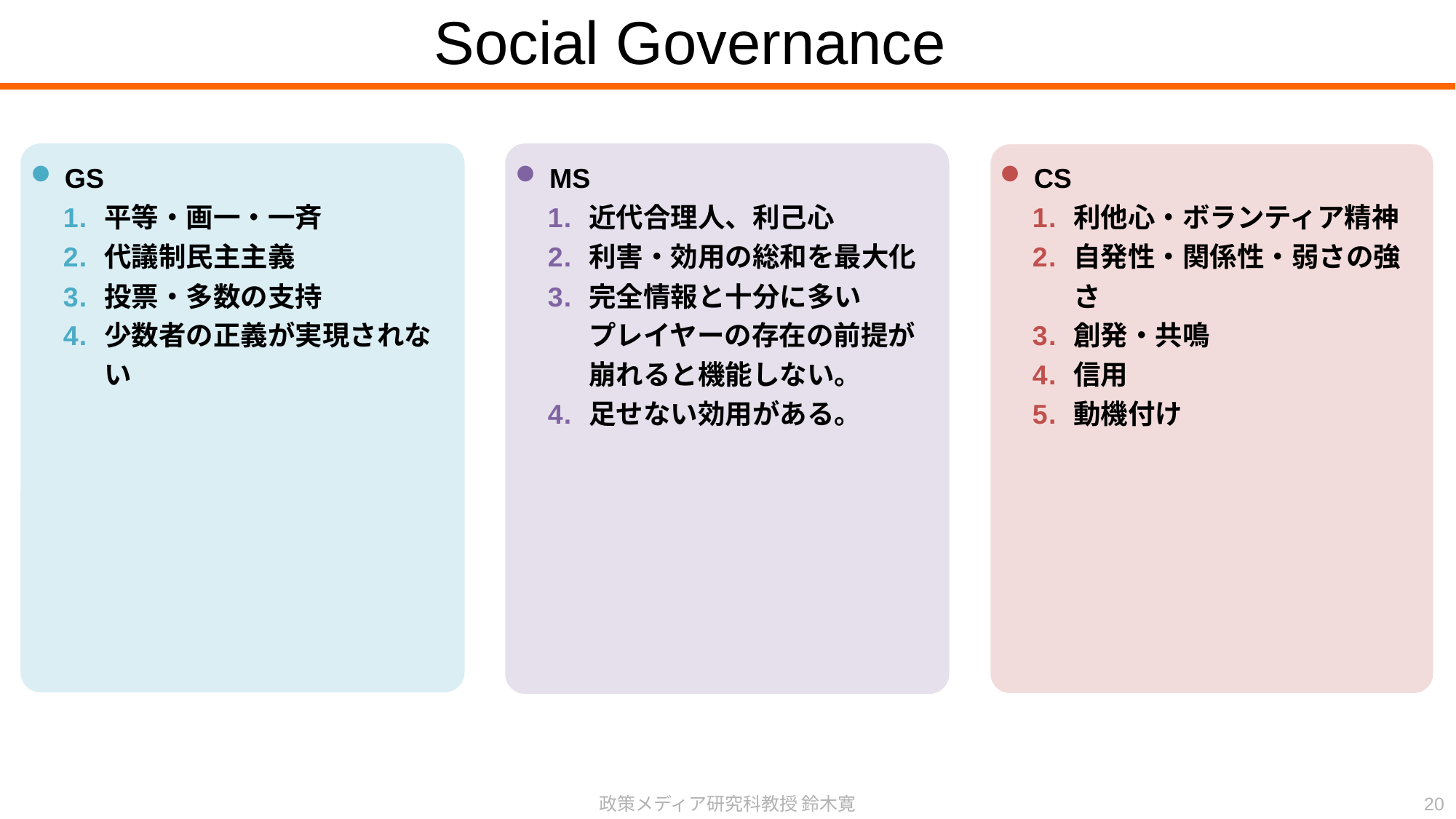

Social Governance
GS
平等・画一・一斉
代議制民主主義
投票・多数の支持
少数者の正義が実現されない

MS
近代合理人、利己心
利害・効用の総和を最大化
完全情報と十分に多い
プレイヤーの存在の前提が崩れると機能しない。
足せない効用がある。
CS
利他心・ボランティア精神
自発性・関係性・弱さの強さ
創発・共鳴
信用
動機付け
政策メディア研究科教授 鈴木寛
20